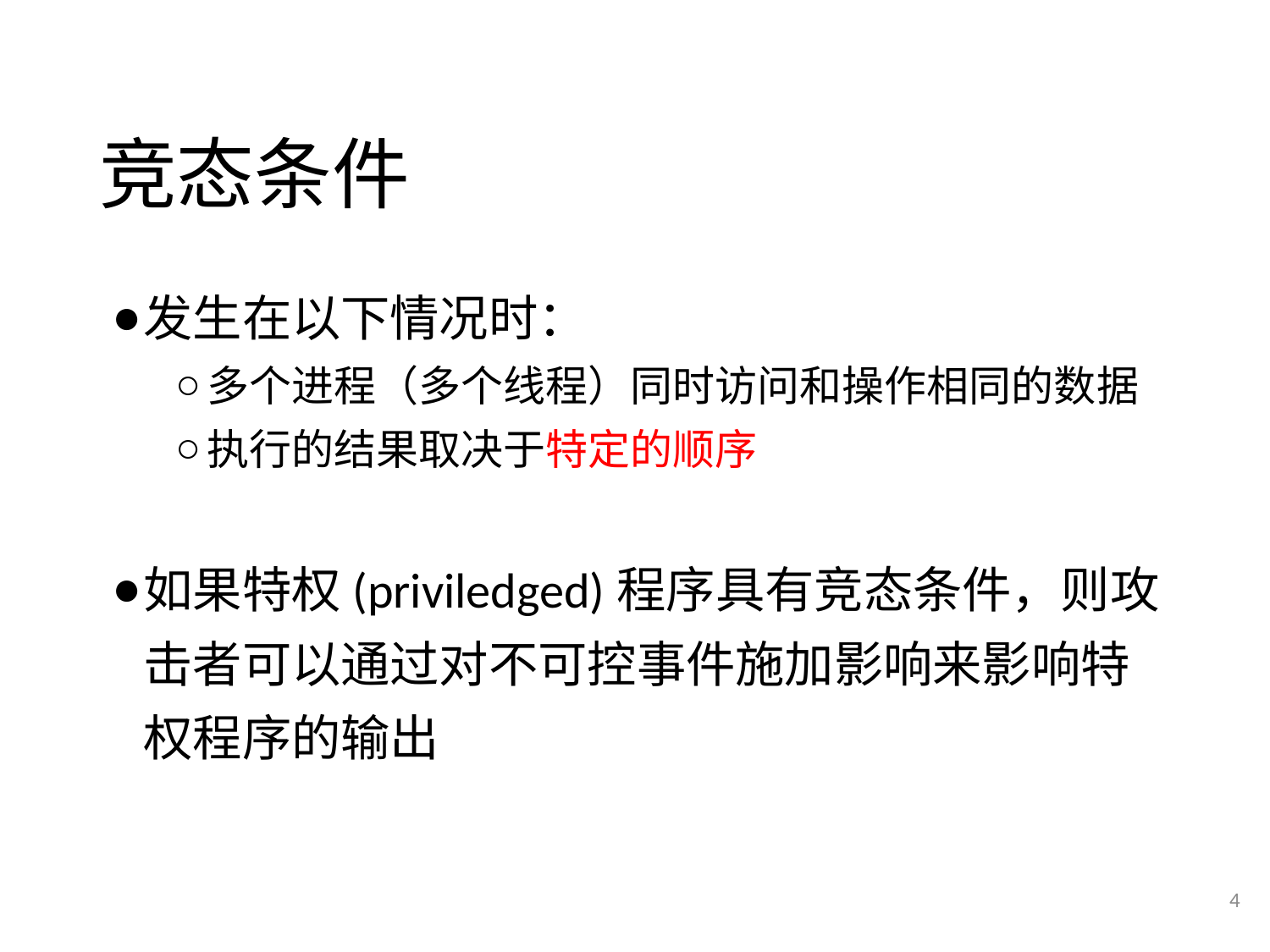

# 竞态条件
发生在以下情况时：
多个进程（多个线程）同时访问和操作相同的数据
执行的结果取决于特定的顺序

如果特权(priviledged)程序具有竞态条件，则攻击者可以通过对不可控事件施加影响来影响特权程序的输出
4